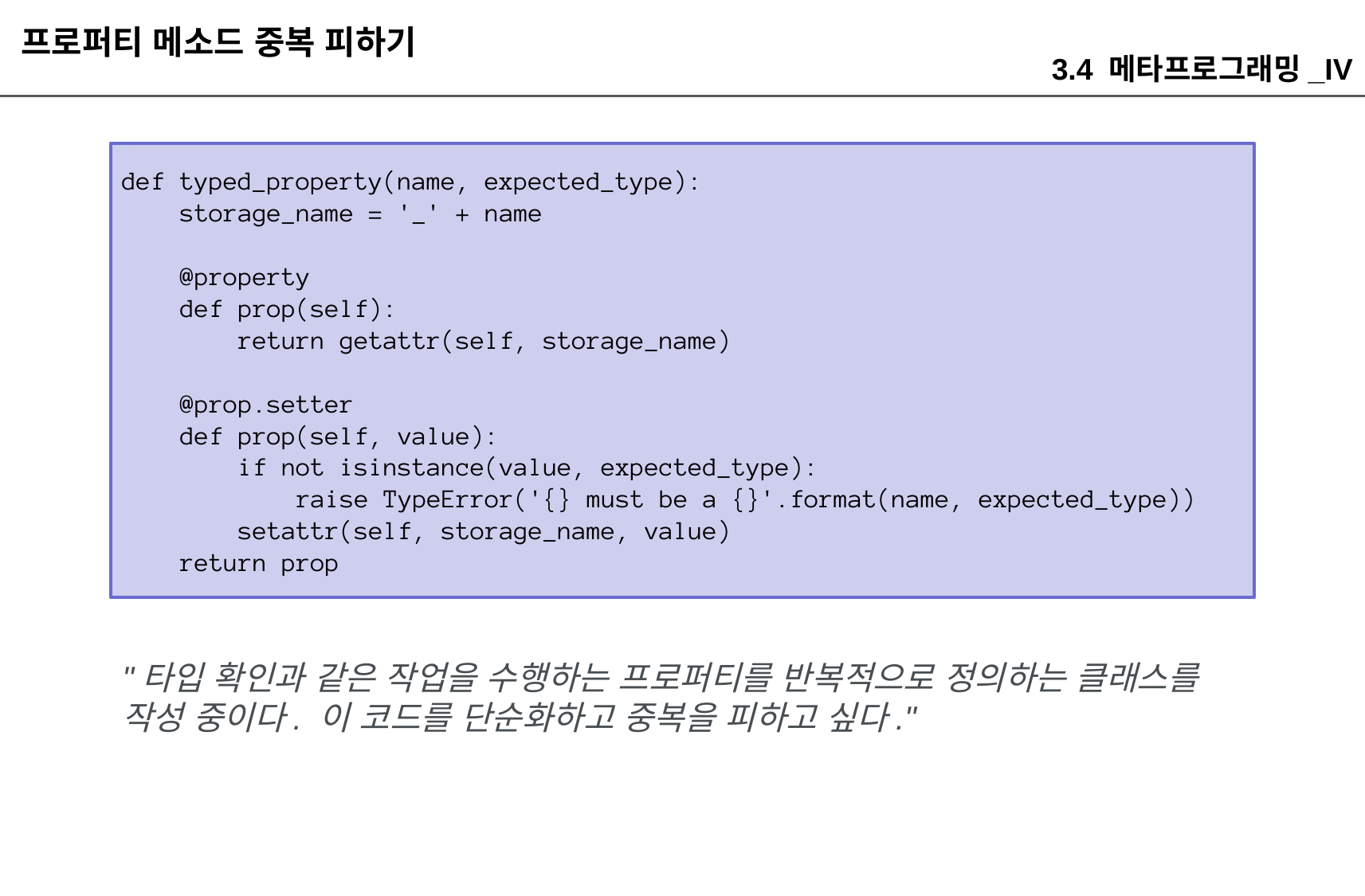

프로퍼티 메소드 중복 피하기
3.4 메타프로그래밍_IV
def typed_property(name, expected_type):
    storage_name = '_' + name

    @property
    def prop(self):
        return getattr(self, storage_name)

    @prop.setter
    def prop(self, value):
        if not isinstance(value, expected_type):
            raise TypeError('{} must be a {}'.format(name, expected_type))
        setattr(self, storage_name, value)
    return prop
"타입 확인과 같은 작업을 수행하는 프로퍼티를 반복적으로 정의하는 클래스를 작성 중이다. 이 코드를 단순화하고 중복을 피하고 싶다."